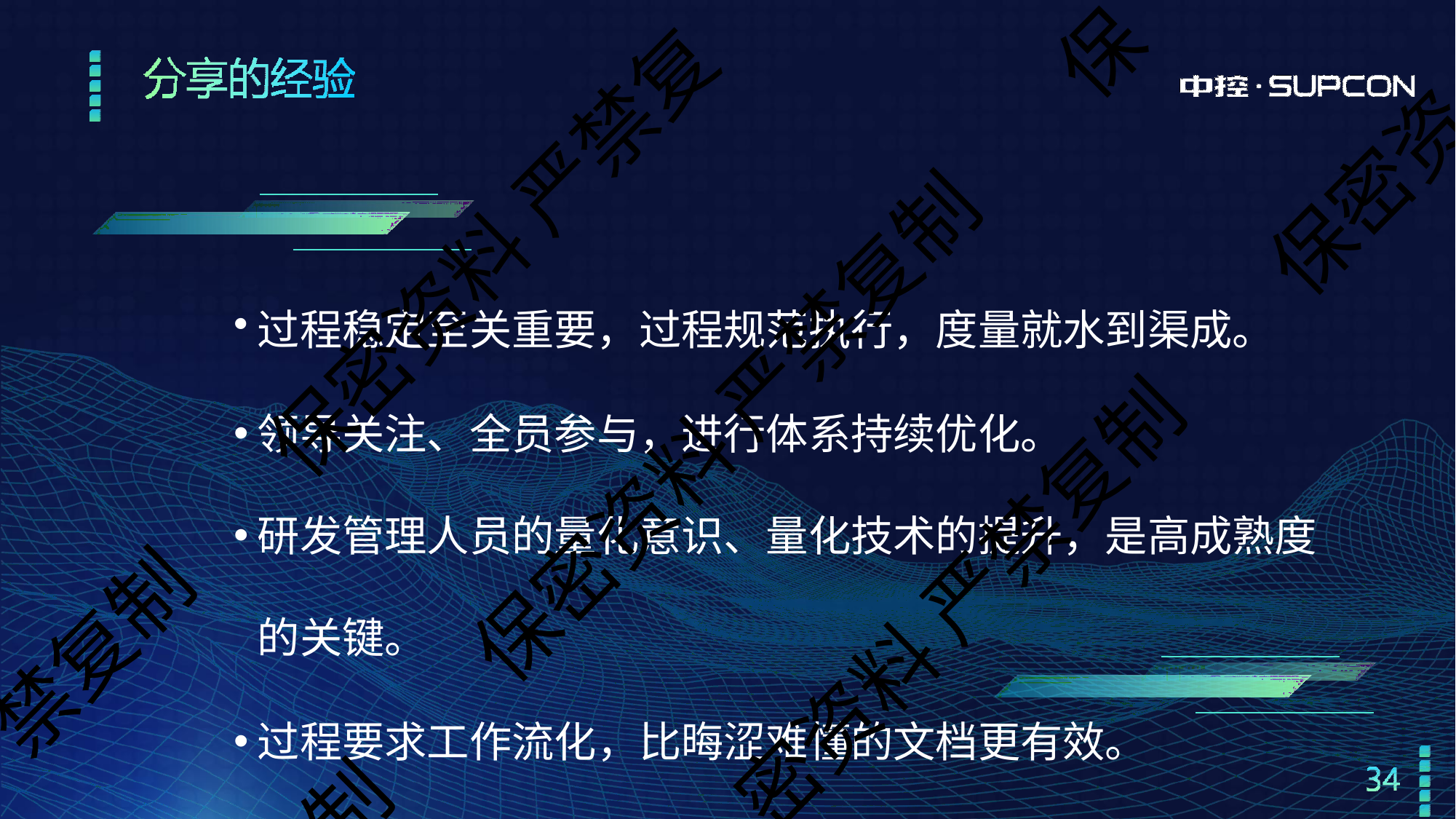

保

保密资

保密资料 严禁复

过程稳定至关重要，过程规范执行，度量就水到渠成。

领导关注、全员参与，进行体系持续优化。
研发管理人员的量化意识、量化技术的提升，是高成熟度 的关键。

过程要求工作流化，比晦涩难懂的文档更有效。

保密资料 严禁复制
密资料 严禁复制
禁复制

制